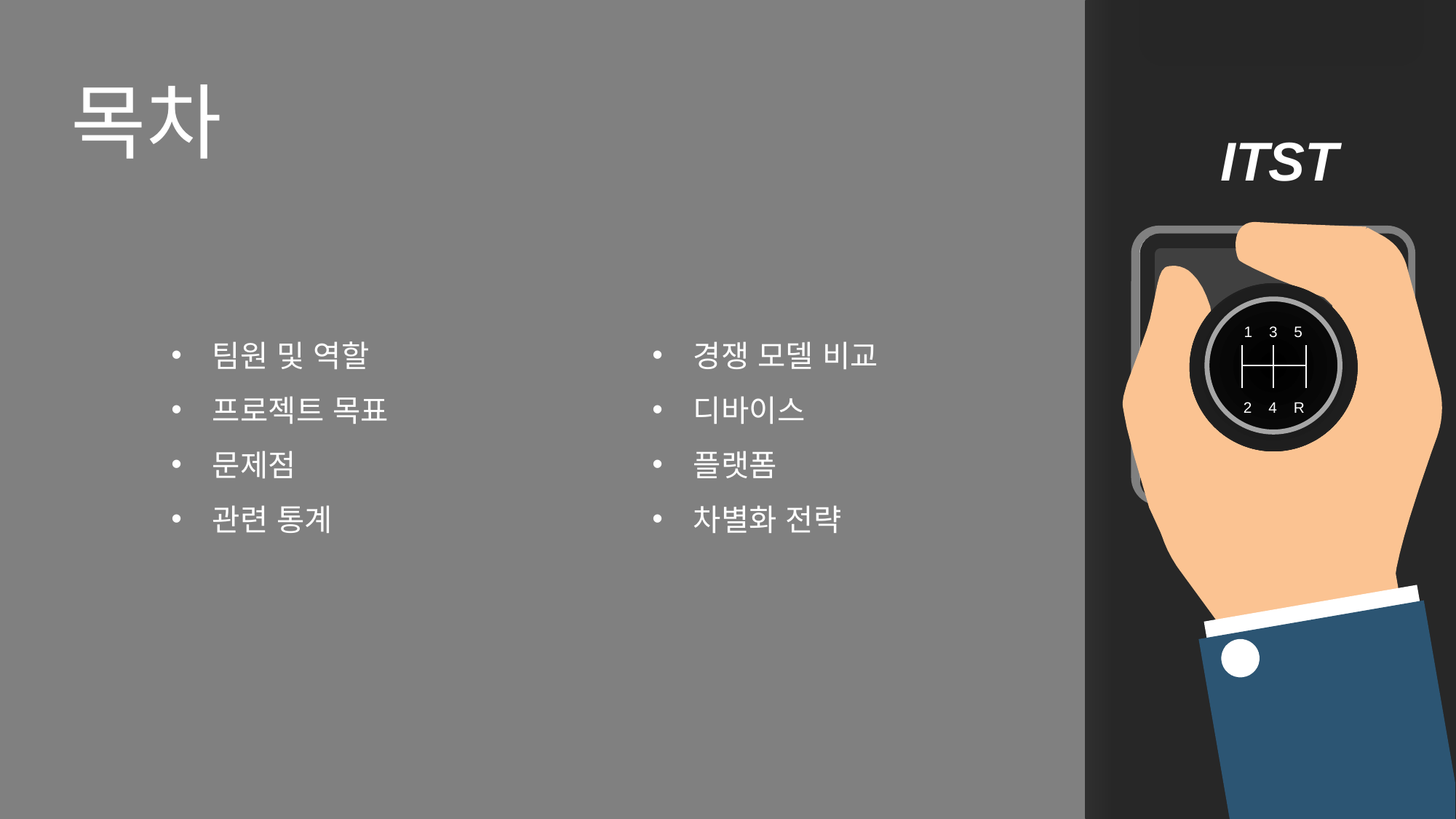

목차
ITST

1    3    5
2    4    R

팀원 및 역할
프로젝트 목표
문제점
관련 통계
경쟁 모델 비교
디바이스
플랫폼
차별화 전략